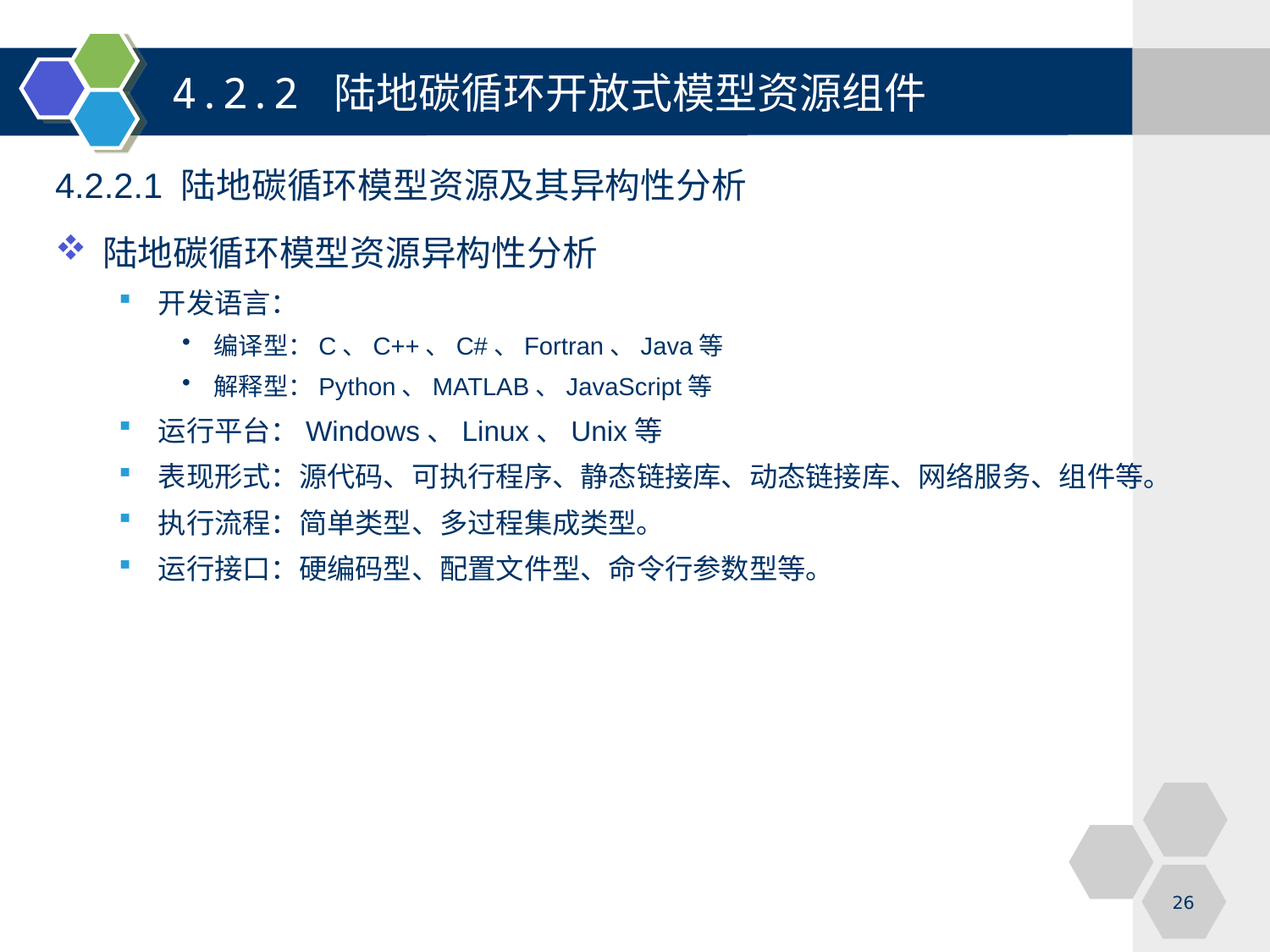

4.2.2 陆地碳循环开放式模型资源组件
4.2.2.1 陆地碳循环模型资源及其异构性分析
陆地碳循环模型资源异构性分析
开发语言：
编译型：C、C++、C#、Fortran、Java等
解释型：Python、MATLAB、JavaScript等
运行平台：Windows、Linux、Unix等
表现形式：源代码、可执行程序、静态链接库、动态链接库、网络服务、组件等。
执行流程：简单类型、多过程集成类型。
运行接口：硬编码型、配置文件型、命令行参数型等。

26